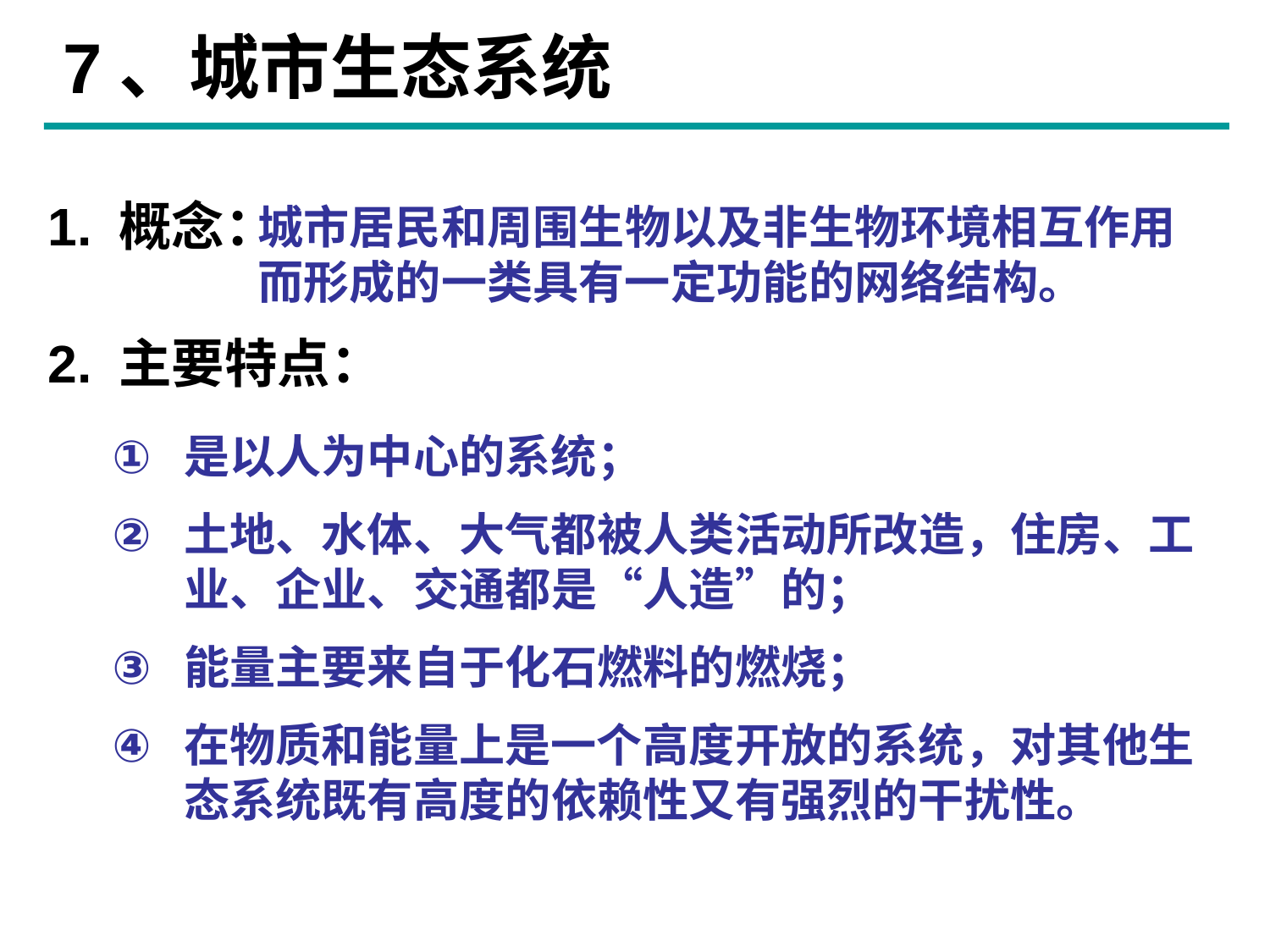

# 7、城市生态系统

1. 概念：
2. 主要特点：
城市居民和周围生物以及非生物环境相互作用而形成的一类具有一定功能的网络结构。
是以人为中心的系统；
土地、水体、大气都被人类活动所改造，住房、工业、企业、交通都是“人造”的；
能量主要来自于化石燃料的燃烧；
在物质和能量上是一个高度开放的系统，对其他生态系统既有高度的依赖性又有强烈的干扰性。